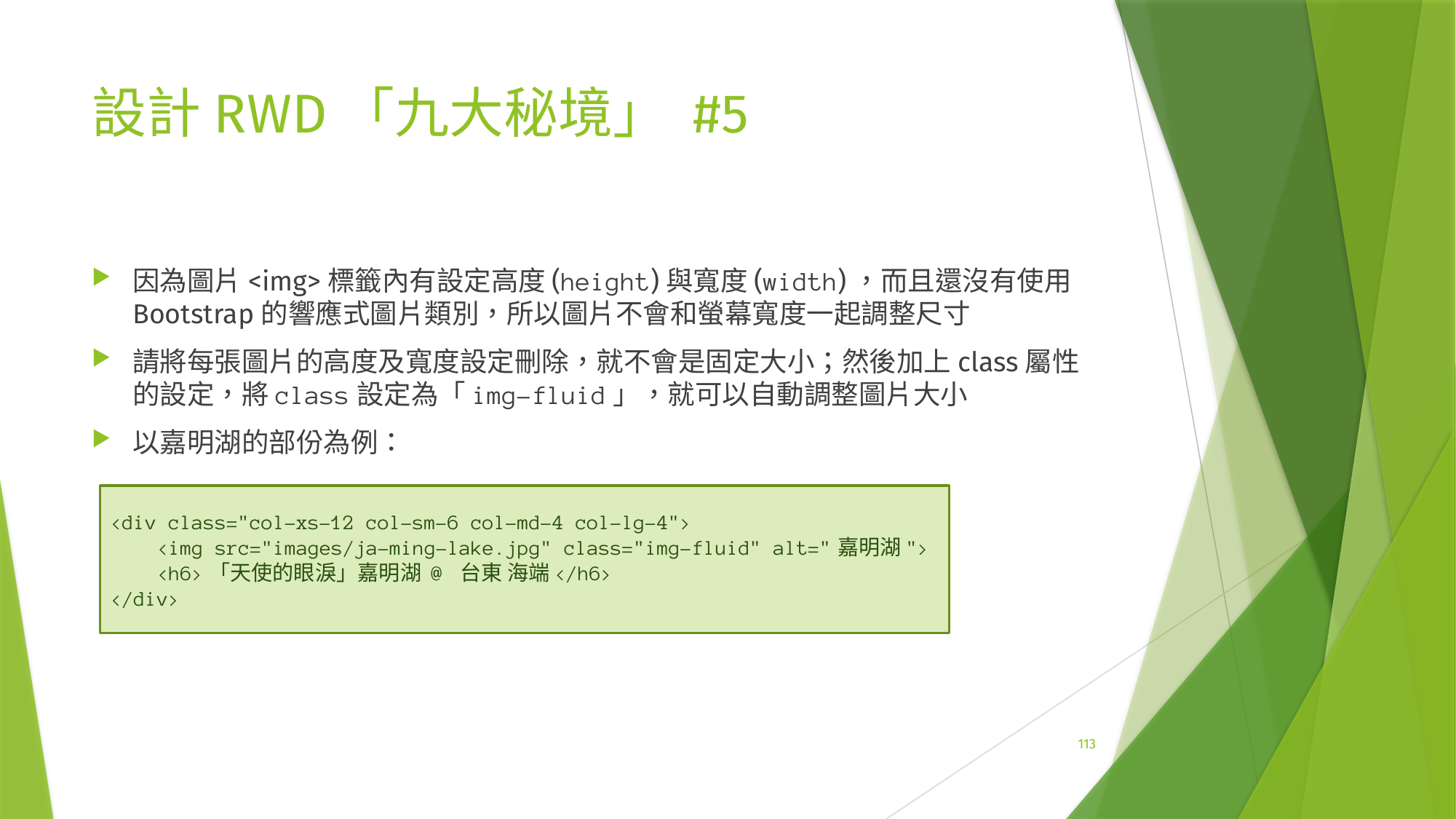

# 設計RWD「九大秘境」 #5
因為圖片<img>標籤內有設定高度(height)與寬度(width)，而且還沒有使用Bootstrap的響應式圖片類別，所以圖片不會和螢幕寬度一起調整尺寸
請將每張圖片的高度及寬度設定刪除，就不會是固定大小；然後加上class屬性的設定，將class設定為「img-fluid」，就可以自動調整圖片大小
以嘉明湖的部份為例：

<div class="col-xs-12 col-sm-6 col-md-4 col-lg-4">
    <img src="images/ja-ming-lake.jpg" class="img-fluid" alt="嘉明湖">
    <h6>「天使的眼淚」嘉明湖 @ 台東 海端</h6>
</div>
113